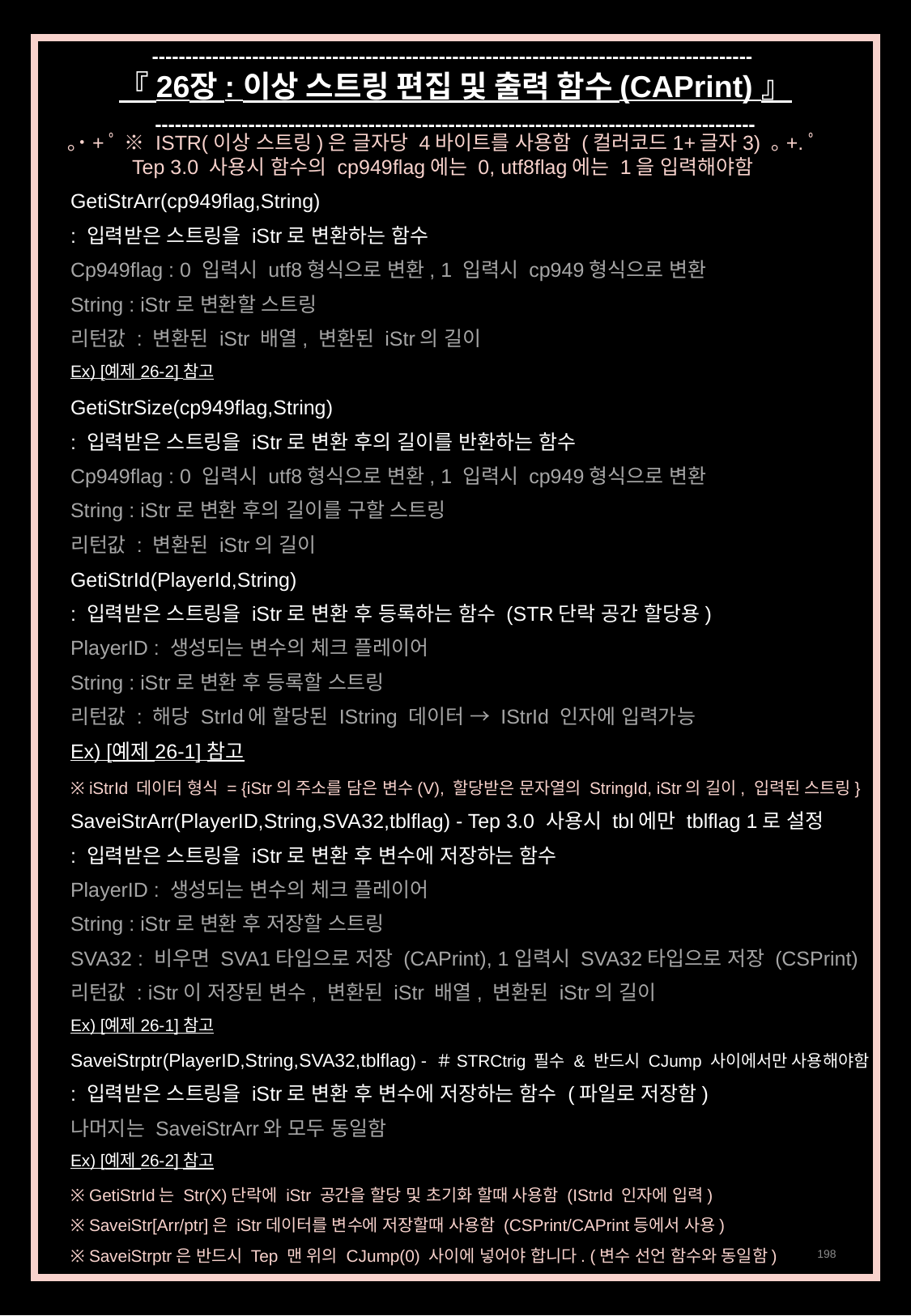

------------------------------------------------------------------------------------------
『 26장 : 이상 스트링 편집 및 출력 함수 (CAPrint) 』
------------------------------------------------------------------------------------------

｡˙+ﾟ ※ ISTR(이상 스트링)은 글자당 4바이트를 사용함 (컬러코드1+글자3) ｡+.ﾟ
Tep 3.0 사용시 함수의 cp949flag에는 0, utf8flag에는 1을 입력해야함
GetiStrArr(cp949flag,String)
: 입력받은 스트링을 iStr로 변환하는 함수
Cp949flag : 0 입력시 utf8형식으로 변환, 1 입력시 cp949형식으로 변환
String : iStr로 변환할 스트링
리턴값 : 변환된 iStr 배열, 변환된 iStr의 길이
Ex) [예제 26-2] 참고
GetiStrSize(cp949flag,String)
: 입력받은 스트링을 iStr로 변환 후의 길이를 반환하는 함수
Cp949flag : 0 입력시 utf8형식으로 변환, 1 입력시 cp949형식으로 변환
String : iStr로 변환 후의 길이를 구할 스트링
리턴값 : 변환된 iStr의 길이
GetiStrId(PlayerId,String)
: 입력받은 스트링을 iStr로 변환 후 등록하는 함수 (STR단락 공간 할당용)
PlayerID : 생성되는 변수의 체크 플레이어
String : iStr로 변환 후 등록할 스트링
리턴값 : 해당 StrId에 할당된 IString 데이터 → IStrId 인자에 입력가능
Ex) [예제 26-1] 참고
※ iStrId 데이터 형식 = {iStr의 주소를 담은 변수(V), 할당받은 문자열의 StringId, iStr의 길이, 입력된 스트링}
SaveiStrArr(PlayerID,String,SVA32,tblflag) - Tep 3.0 사용시 tbl에만 tblflag 1로 설정
: 입력받은 스트링을 iStr로 변환 후 변수에 저장하는 함수
PlayerID : 생성되는 변수의 체크 플레이어
String : iStr로 변환 후 저장할 스트링
SVA32 : 비우면 SVA1타입으로 저장 (CAPrint), 1입력시 SVA32타입으로 저장 (CSPrint)
리턴값 : iStr이 저장된 변수, 변환된 iStr 배열, 변환된 iStr의 길이
Ex) [예제 26-1] 참고
SaveiStrptr(PlayerID,String,SVA32,tblflag) - ＃STRCtrig 필수 & 반드시 CJump 사이에서만 사용해야함
: 입력받은 스트링을 iStr로 변환 후 변수에 저장하는 함수 (파일로 저장함)
나머지는 SaveiStrArr와 모두 동일함
Ex) [예제 26-2] 참고
※ GetiStrId는 Str(X)단락에 iStr 공간을 할당 및 초기화 할때 사용함 (IStrId 인자에 입력)
※ SaveiStr[Arr/ptr]은 iStr데이터를 변수에 저장할때 사용함 (CSPrint/CAPrint등에서 사용)
※ SaveiStrptr은 반드시 Tep 맨 위의 CJump(0) 사이에 넣어야 합니다. (변수 선언 함수와 동일함)
198